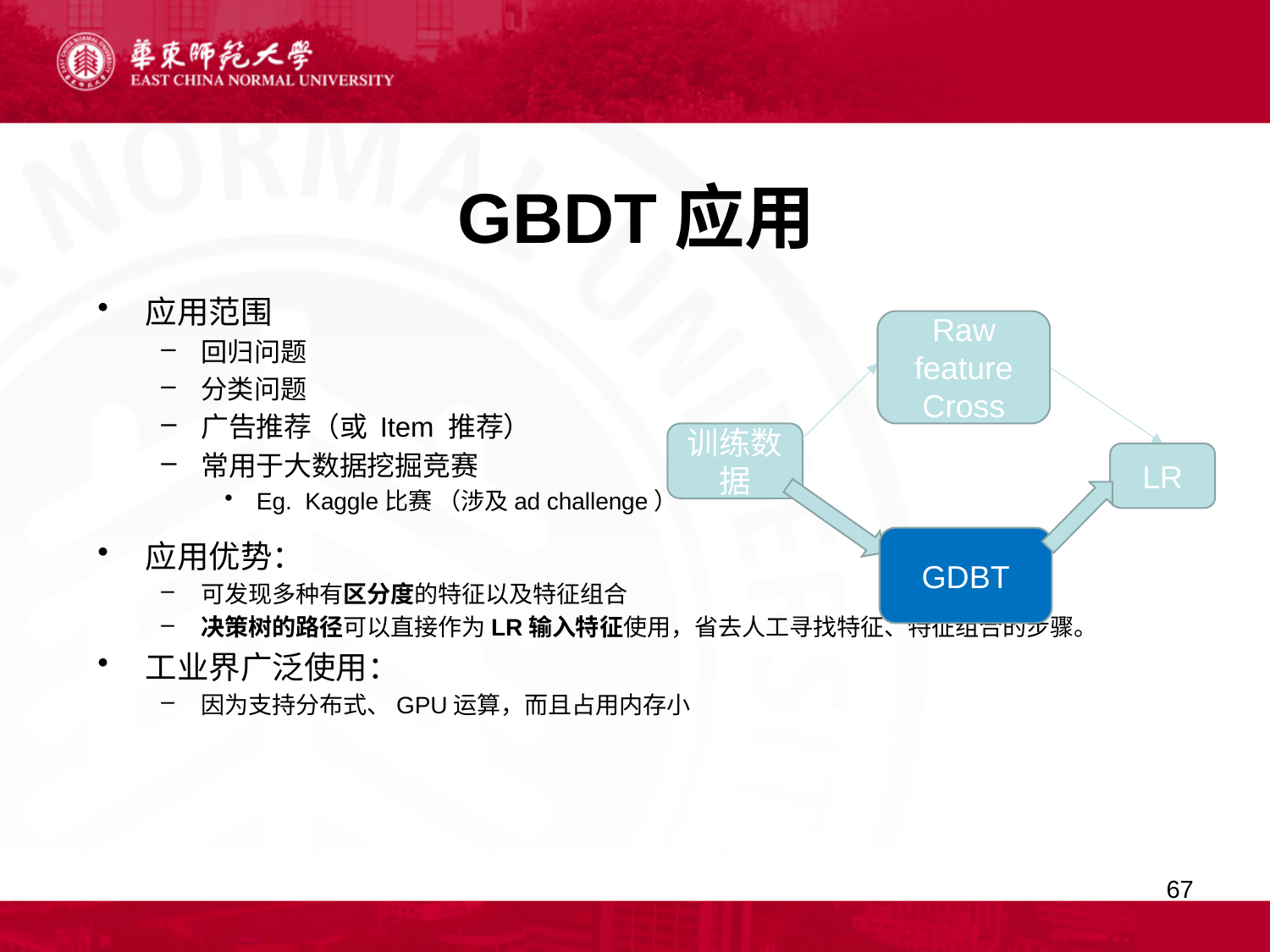

# GBDT应用
应用范围
回归问题
分类问题
广告推荐（或 Item 推荐）
常用于大数据挖掘竞赛
Eg.  Kaggle比赛 （涉及ad challenge）

应用优势：
可发现多种有区分度的特征以及特征组合
决策树的路径可以直接作为LR输入特征使用，省去人工寻找特征、特征组合的步骤。
工业界广泛使用：
因为支持分布式、GPU运算，而且占用内存小

人工
Raw feature
Cross feature
训练数据
LR

GDBT
67